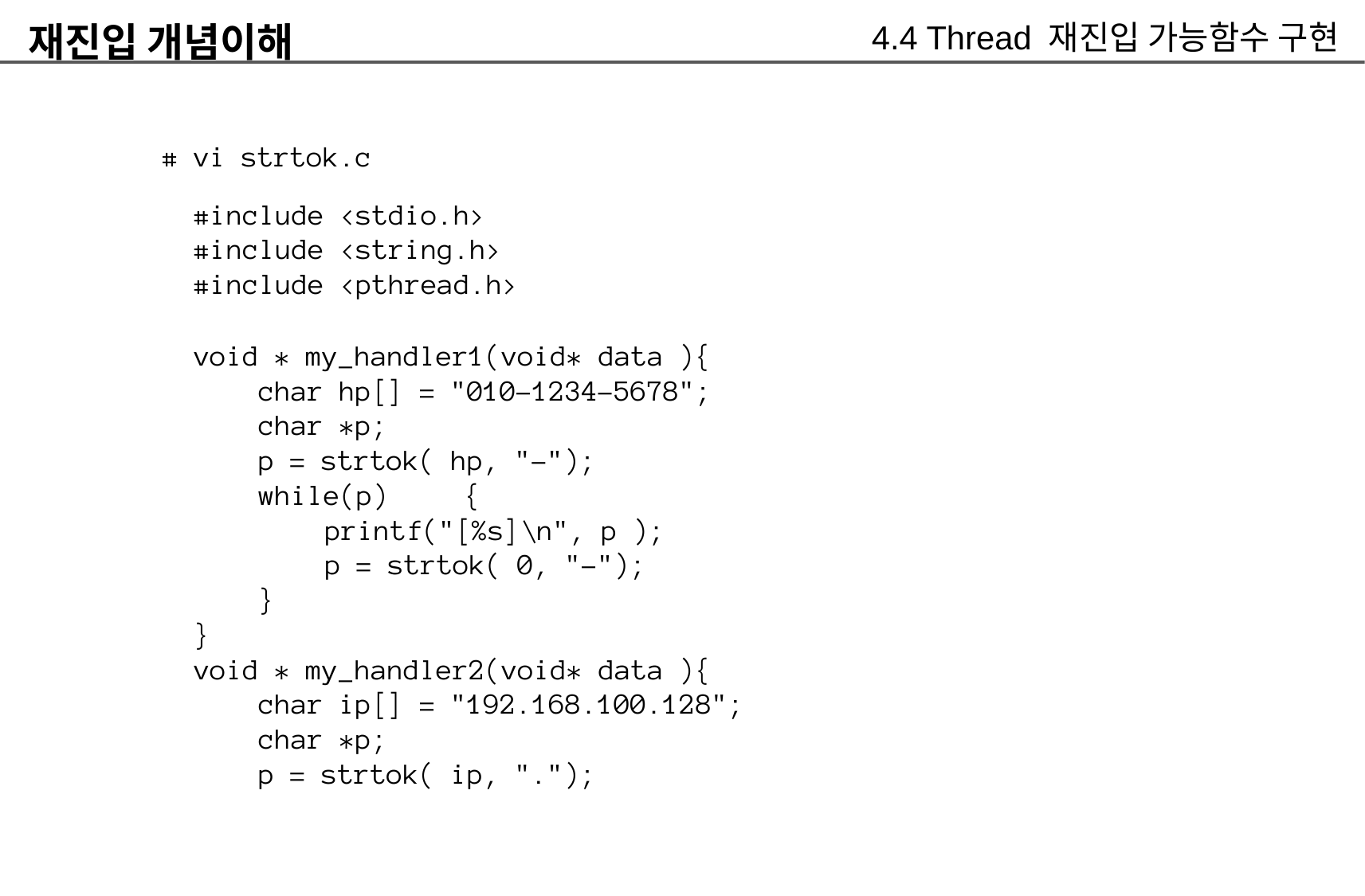

재진입 개념이해

	#  vi  strtok.c

		#include  <stdio.h>
		#include  <string.h>
		#include  <pthread.h>

		void  *  my_handler1(void*  data  ){
			char  hp[]  =  "010-1234-5678";
			char  *p;
			p  =  strtok(  hp,  "-");
			while(p)          {
				printf("[%s]\n",  p  );
				p  =  strtok(  0,  "-");
			}
		}
		void  *  my_handler2(void*  data  ){
			char  ip[]  =  "192.168.100.128";
			char  *p;
			p  =  strtok(  ip,  ".");
4.4 Thread 재진입 가능함수 구현